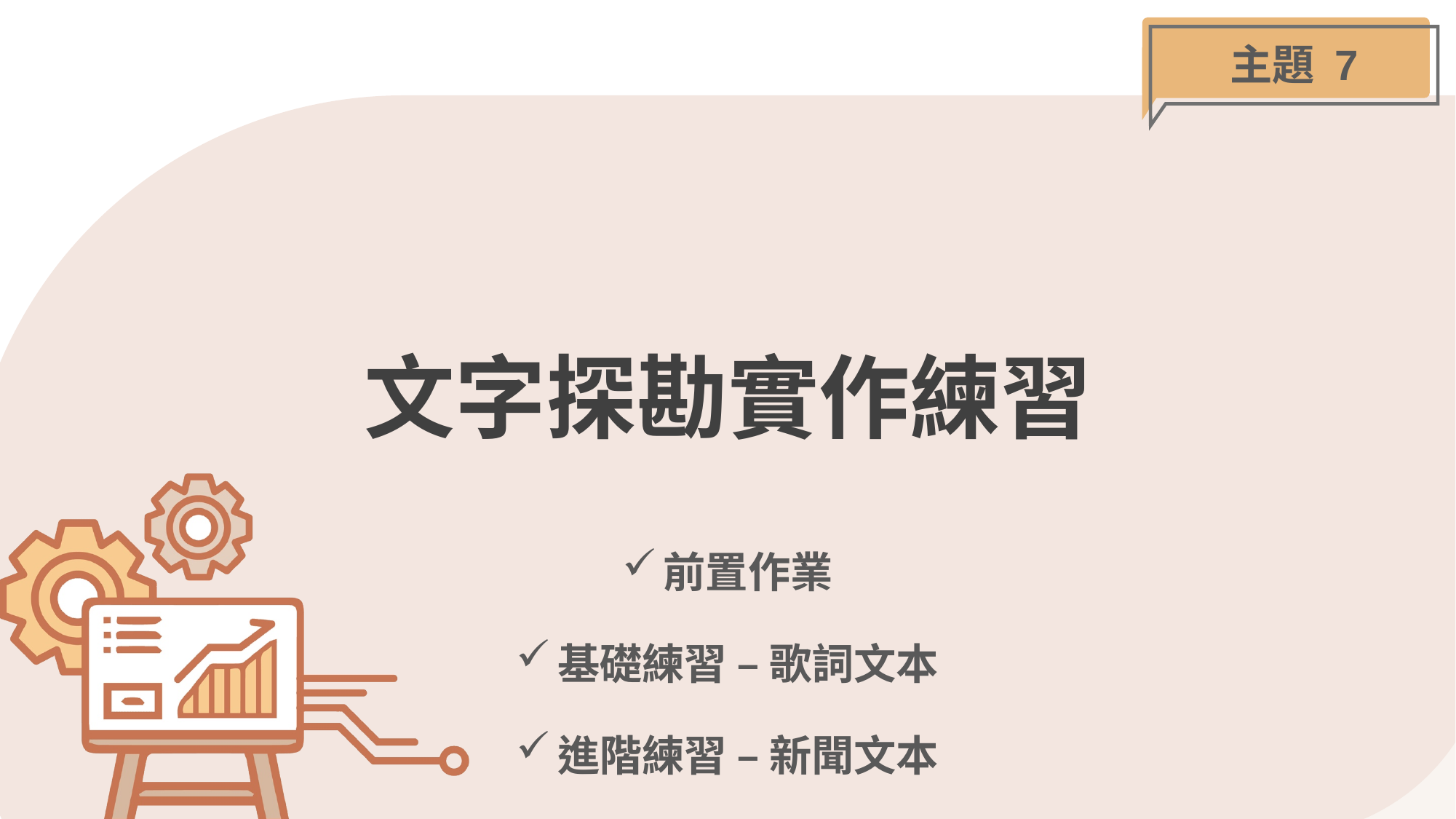

主題 7
# 文字探勘實作練習
前置作業
基礎練習 – 歌詞文本
進階練習 – 新聞文本